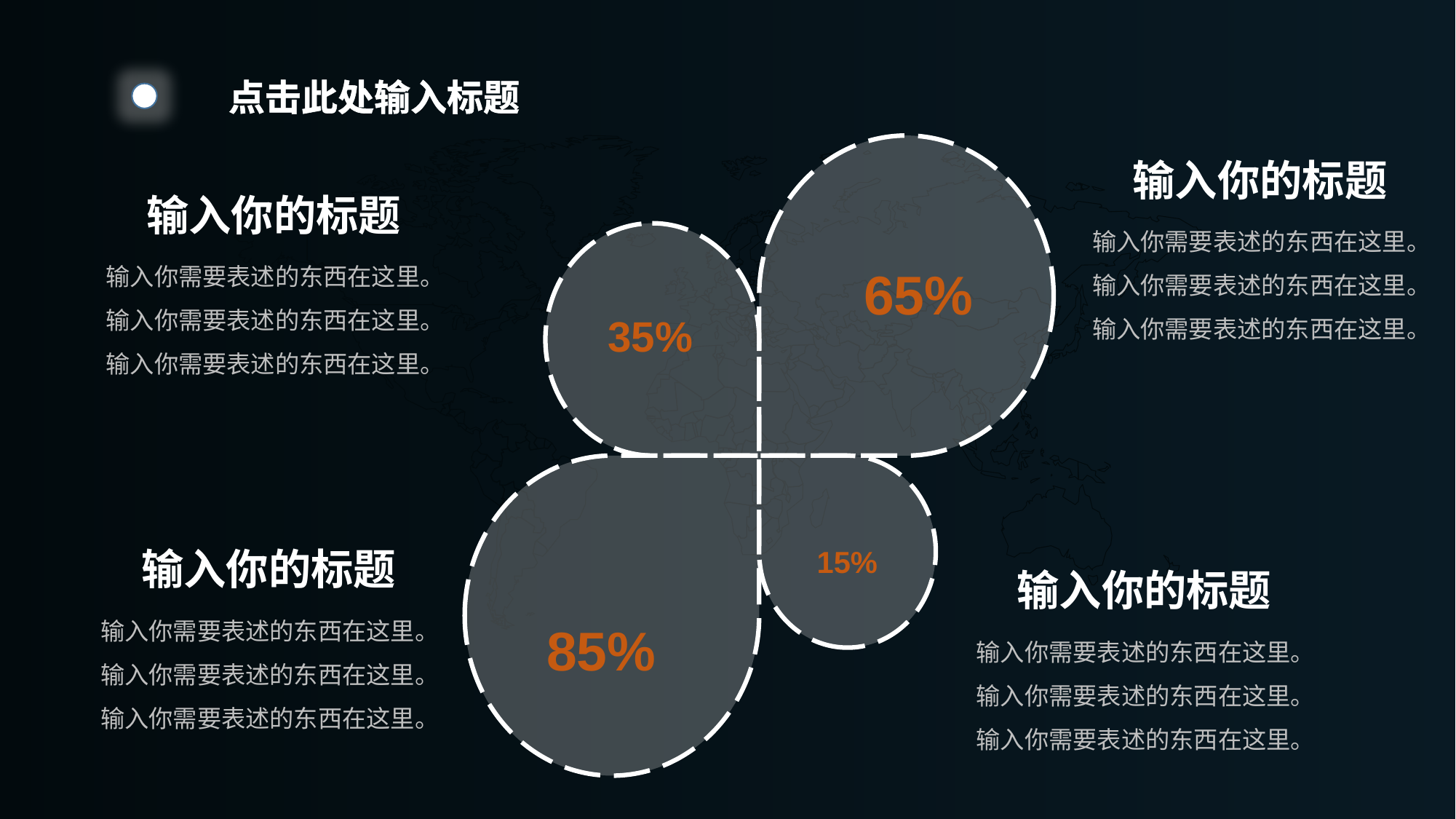

点击此处输入标题

输入你的标题
输入你的标题
输入你需要表述的东西在这里。
输入你需要表述的东西在这里。
输入你需要表述的东西在这里。

输入你需要表述的东西在这里。
输入你需要表述的东西在这里。
输入你需要表述的东西在这里。

65%
35%
输入你的标题
15%
输入你的标题
输入你需要表述的东西在这里。
输入你需要表述的东西在这里。
输入你需要表述的东西在这里。

85%
输入你需要表述的东西在这里。
输入你需要表述的东西在这里。
输入你需要表述的东西在这里。